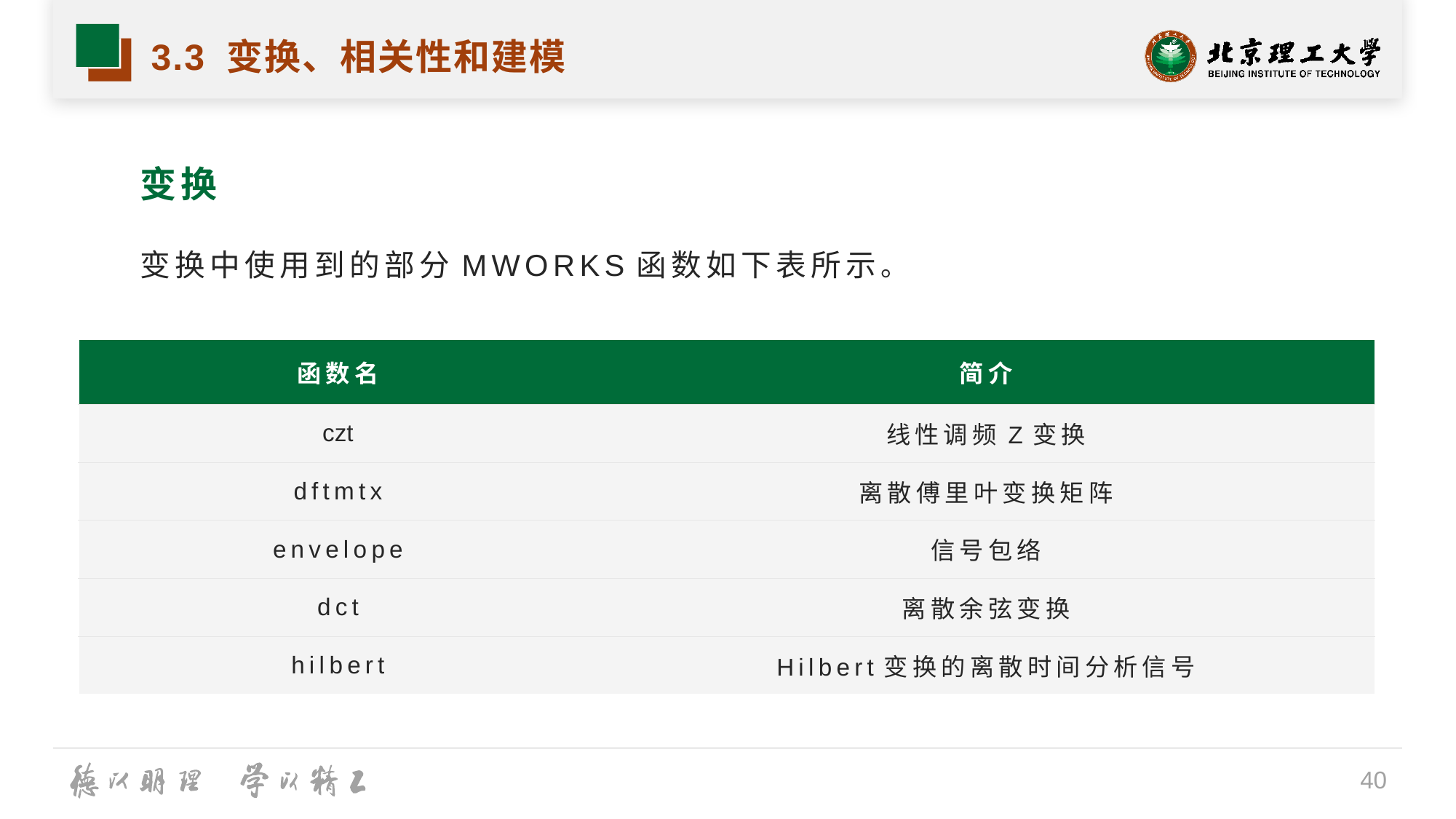

# 3.3 变换、相关性和建模
变换
变换中使用到的部分MWORKS函数如下表所示。
| 函数名 | 简介 |
| --- | --- |
| czt | 线性调频Z变换 |
| dftmtx | 离散傅里叶变换矩阵 |
| envelope | 信号包络 |
| dct | 离散余弦变换 |
| hilbert | Hilbert变换的离散时间分析信号 |